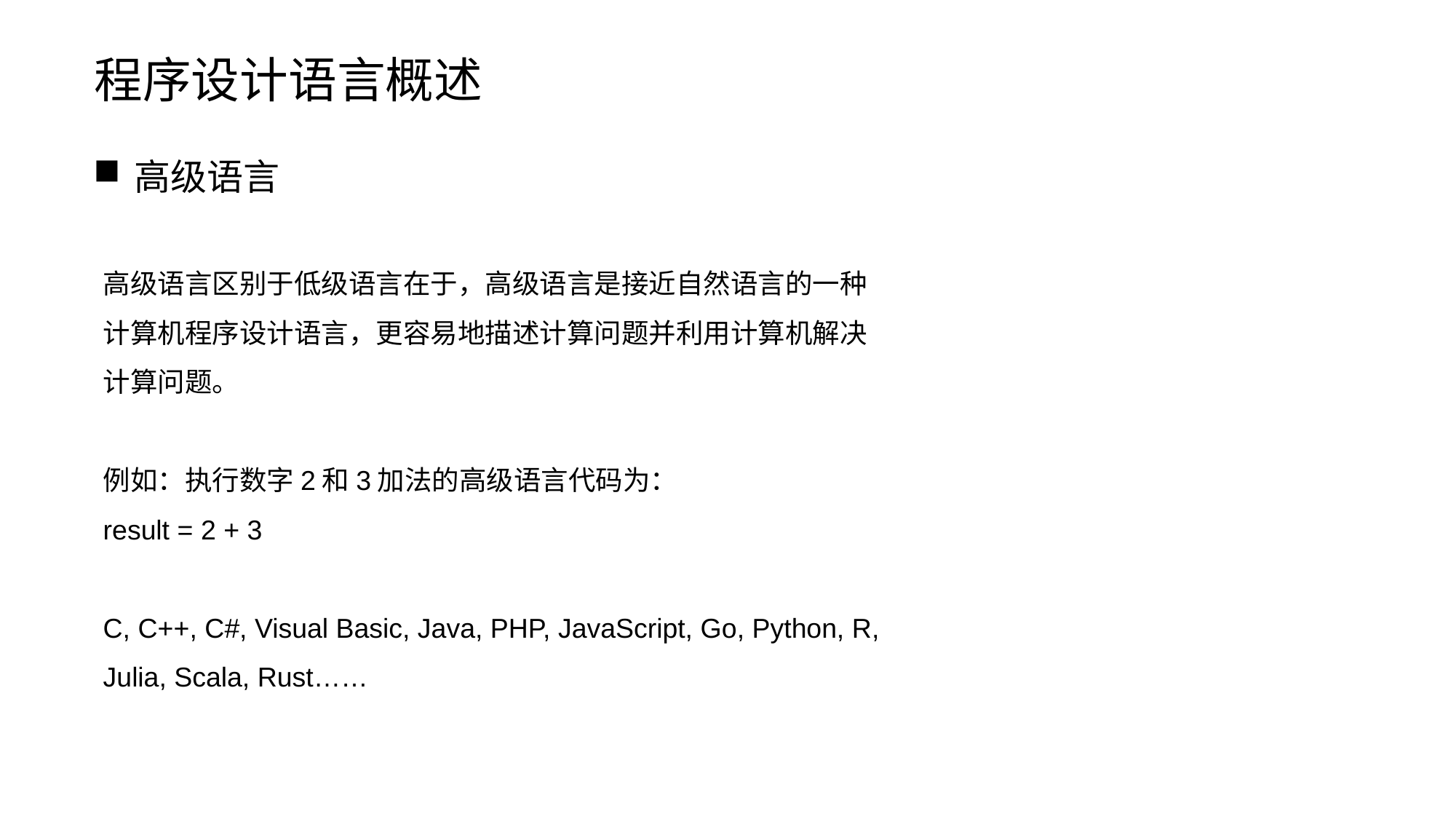

程序设计语言概述
高级语言
高级语言区别于低级语言在于，高级语言是接近自然语言的一种计算机程序设计语言，更容易地描述计算问题并利用计算机解决计算问题。

例如：执行数字2和3加法的高级语言代码为：
result = 2 + 3

C, C++, C#, Visual Basic, Java, PHP, JavaScript, Go, Python, R, Julia, Scala, Rust……